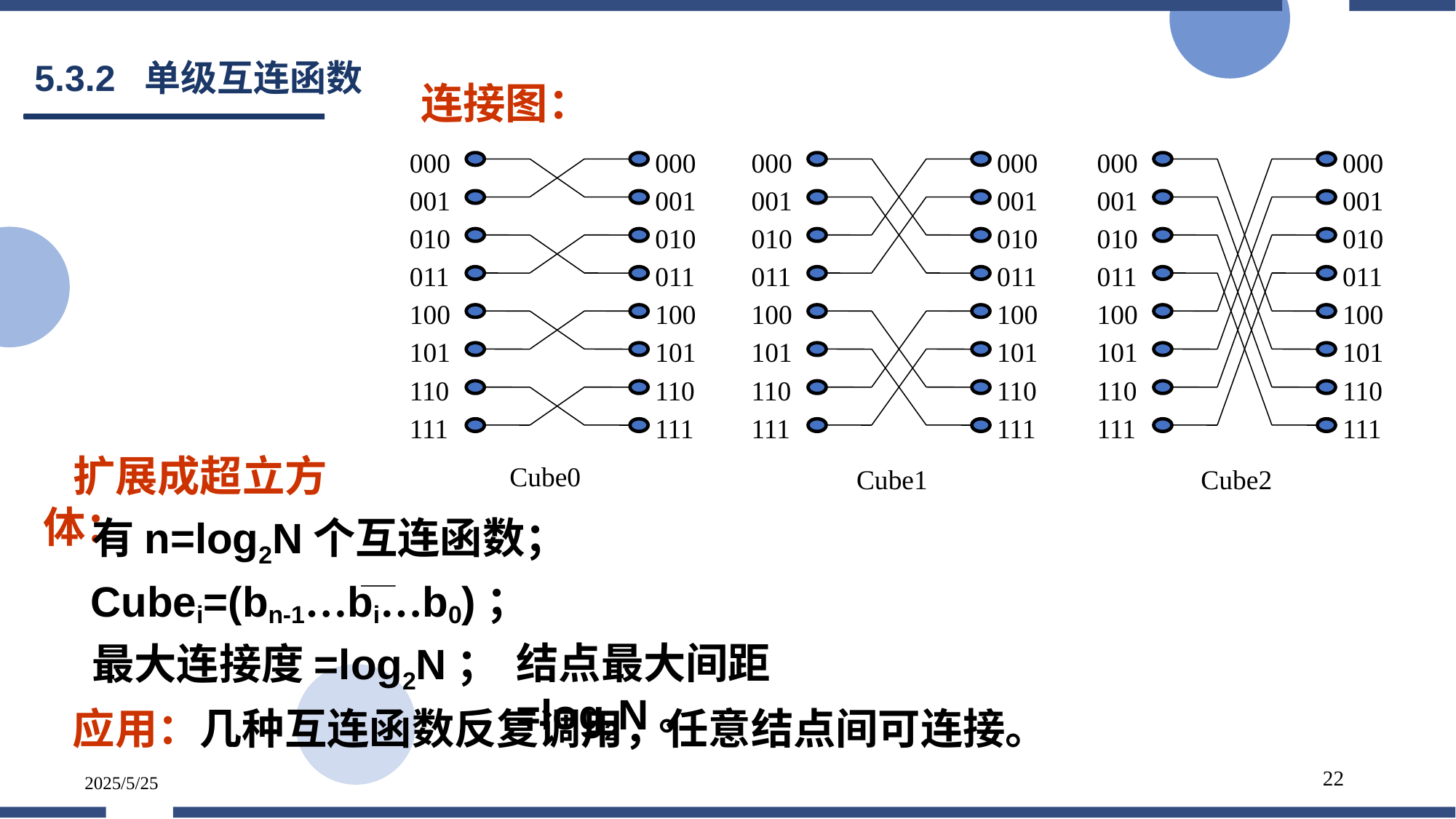

# 5.3.2  单级互连函数
  连接图：
000
000
000
000
000
000

001
001
001
001
001
001

010
010
010
010
010
010

011
011
011
011
011
011

100
100
100
100
100
100

101
101
101
101
101
101

110
110
110
110
110
110

111
111
111
111
111
111

Cube0
Cube1
Cube2
  扩展成超立方体：
    有n=log2N个互连函数；
    Cubei=(bn-1…bi…b0)；

    最大连接度=log2N；
结点最大间距=log2N。
  应用：几种互连函数反复调用，任意结点间可连接。
2025/5/25
22